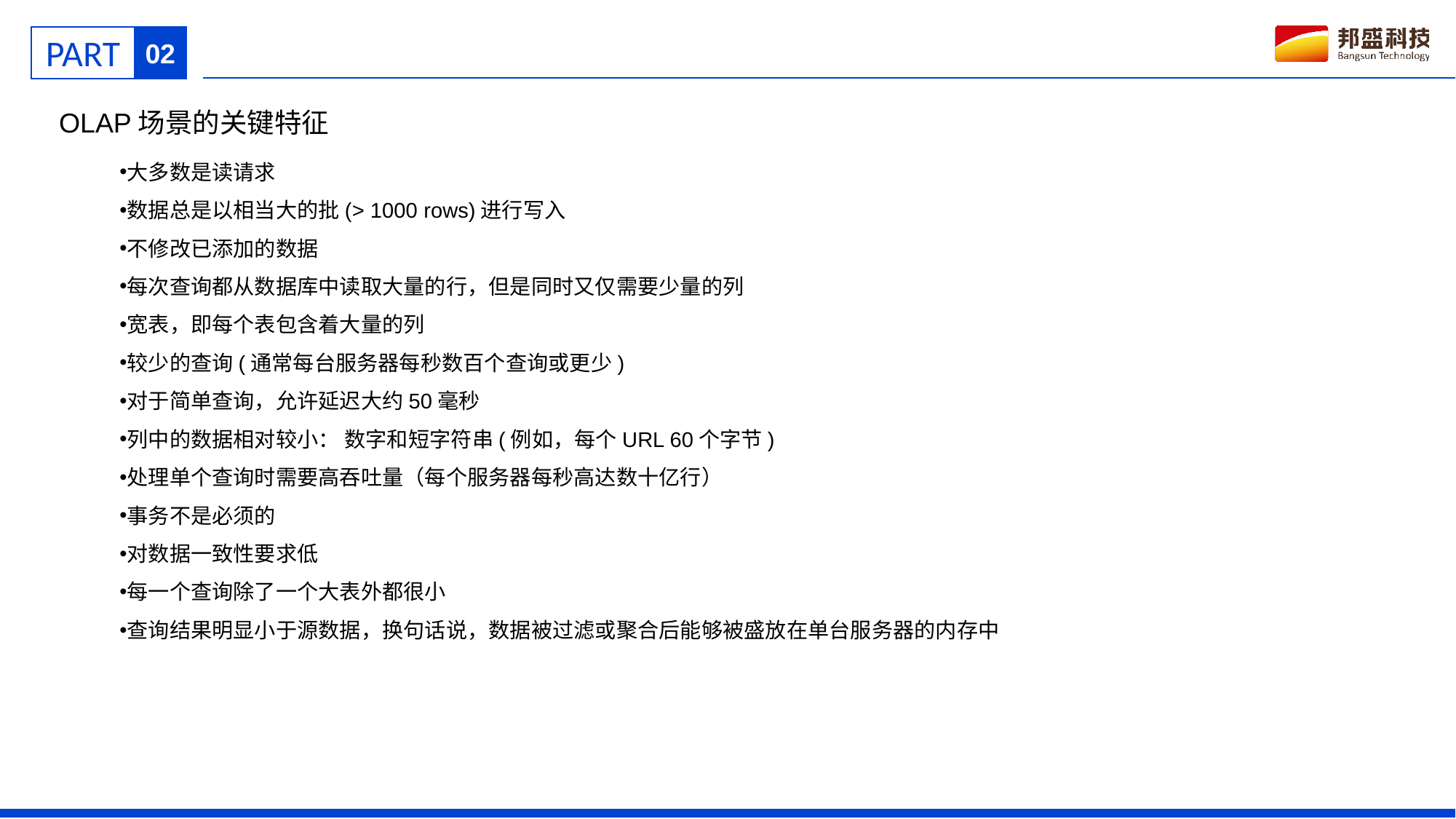

02
OLAP场景的关键特征
大多数是读请求
数据总是以相当大的批(> 1000 rows)进行写入
不修改已添加的数据
每次查询都从数据库中读取大量的行，但是同时又仅需要少量的列
宽表，即每个表包含着大量的列
较少的查询(通常每台服务器每秒数百个查询或更少)
对于简单查询，允许延迟大约50毫秒
列中的数据相对较小： 数字和短字符串(例如，每个URL 60个字节)
处理单个查询时需要高吞吐量（每个服务器每秒高达数十亿行）
事务不是必须的
对数据一致性要求低
每一个查询除了一个大表外都很小
查询结果明显小于源数据，换句话说，数据被过滤或聚合后能够被盛放在单台服务器的内存中